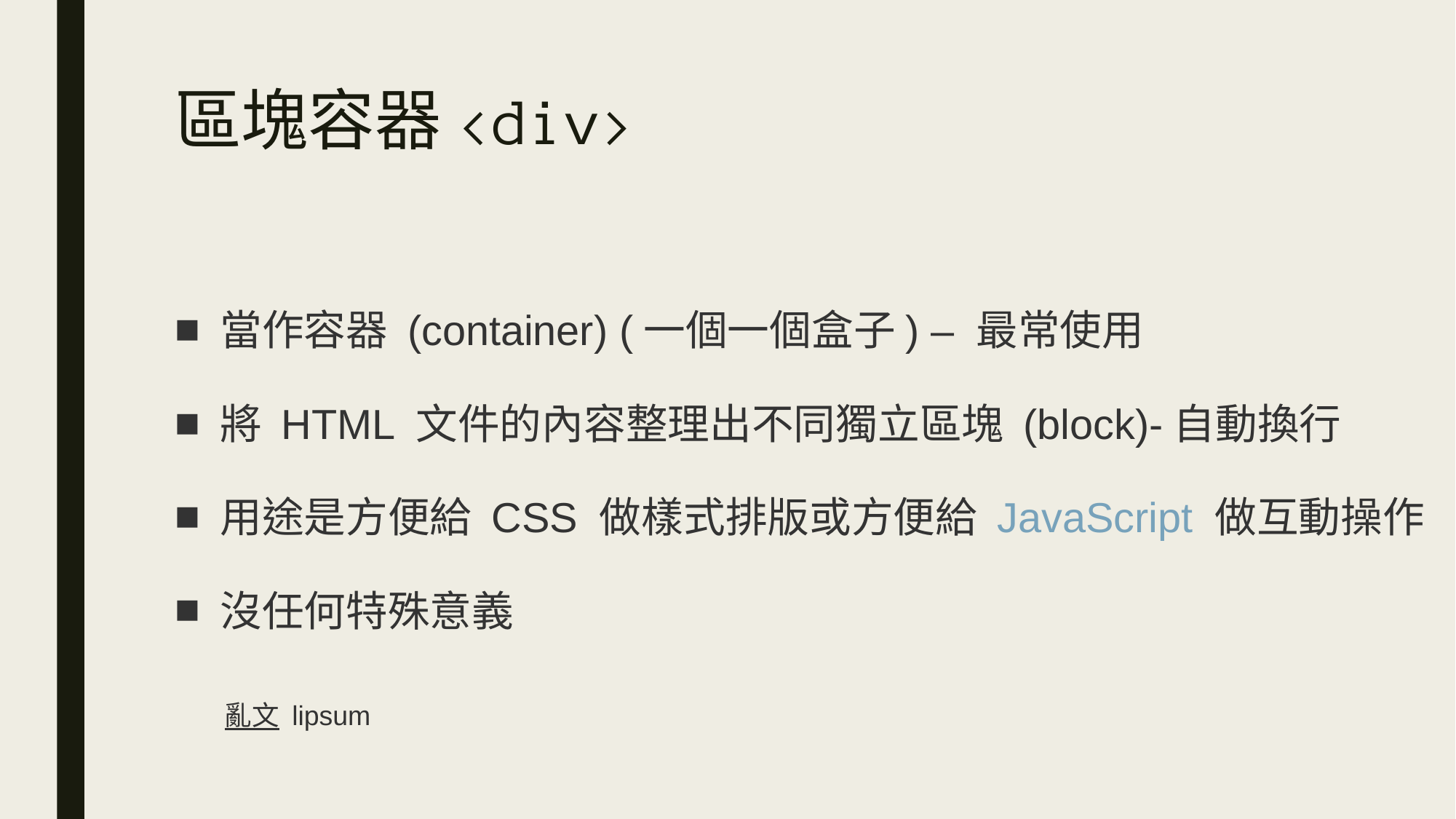

# 區塊容器<div>
當作容器 (container) (一個一個盒子) – 最常使用
將 HTML 文件的內容整理出不同獨立區塊 (block)-自動換行
用途是方便給 CSS 做樣式排版或方便給 JavaScript 做互動操作
沒任何特殊意義
亂文 lipsum